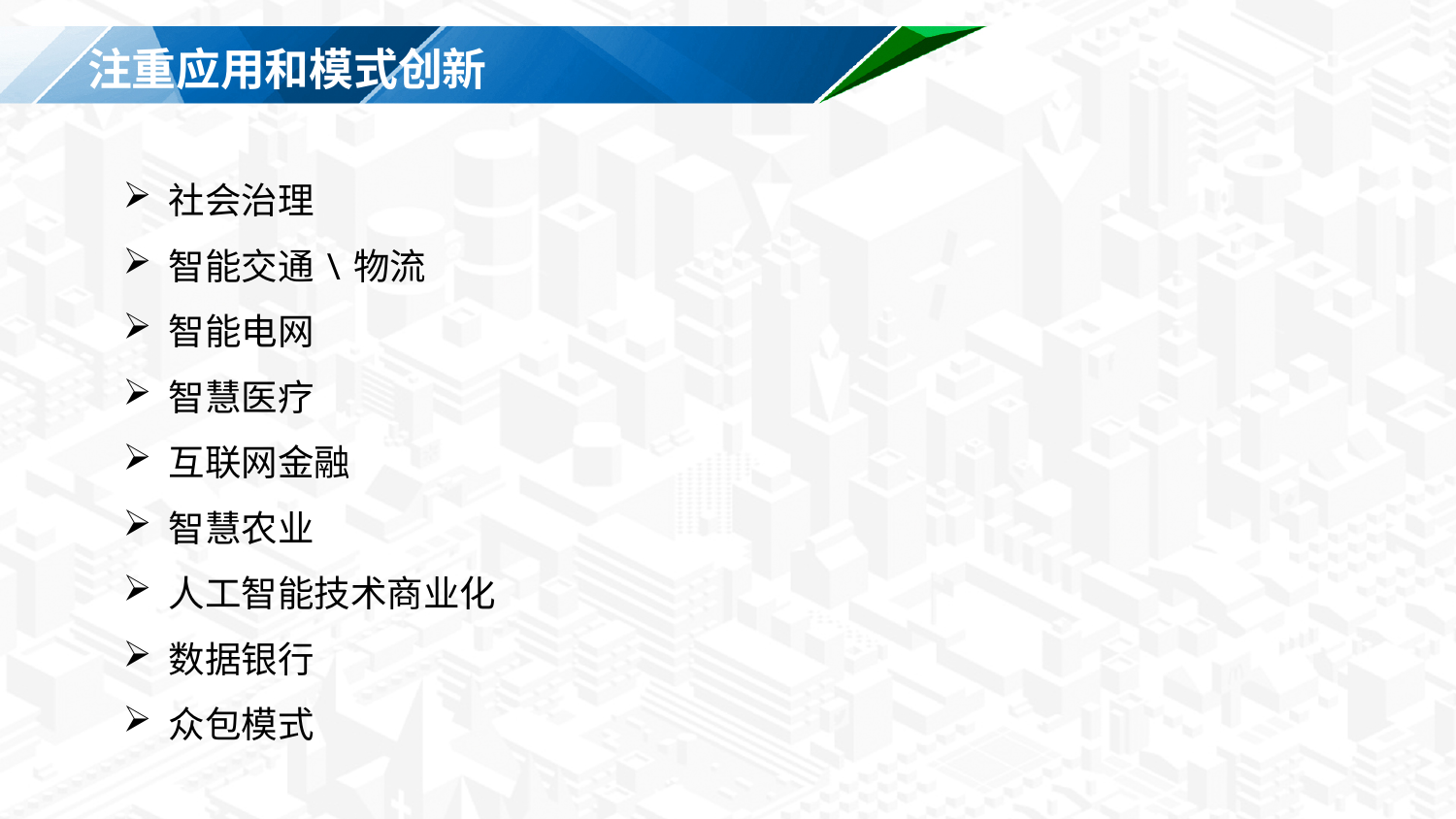

# 注重应用和模式创新
社会治理
智能交通\物流
智能电网
智慧医疗
互联网金融
智慧农业
人工智能技术商业化
数据银行
众包模式